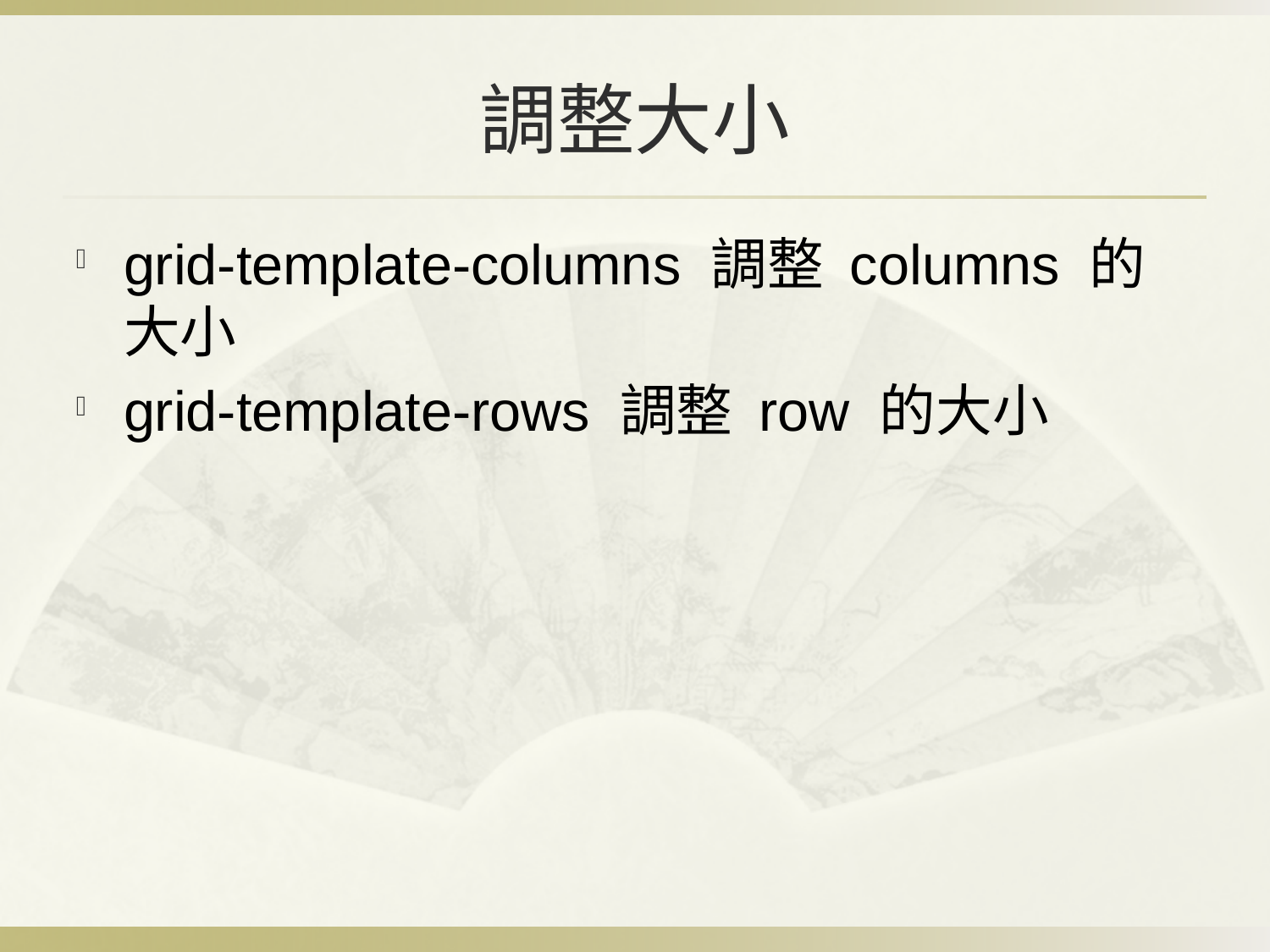

# 調整大小
grid-template-columns 調整 columns 的大小
grid-template-rows 調整 row 的大小